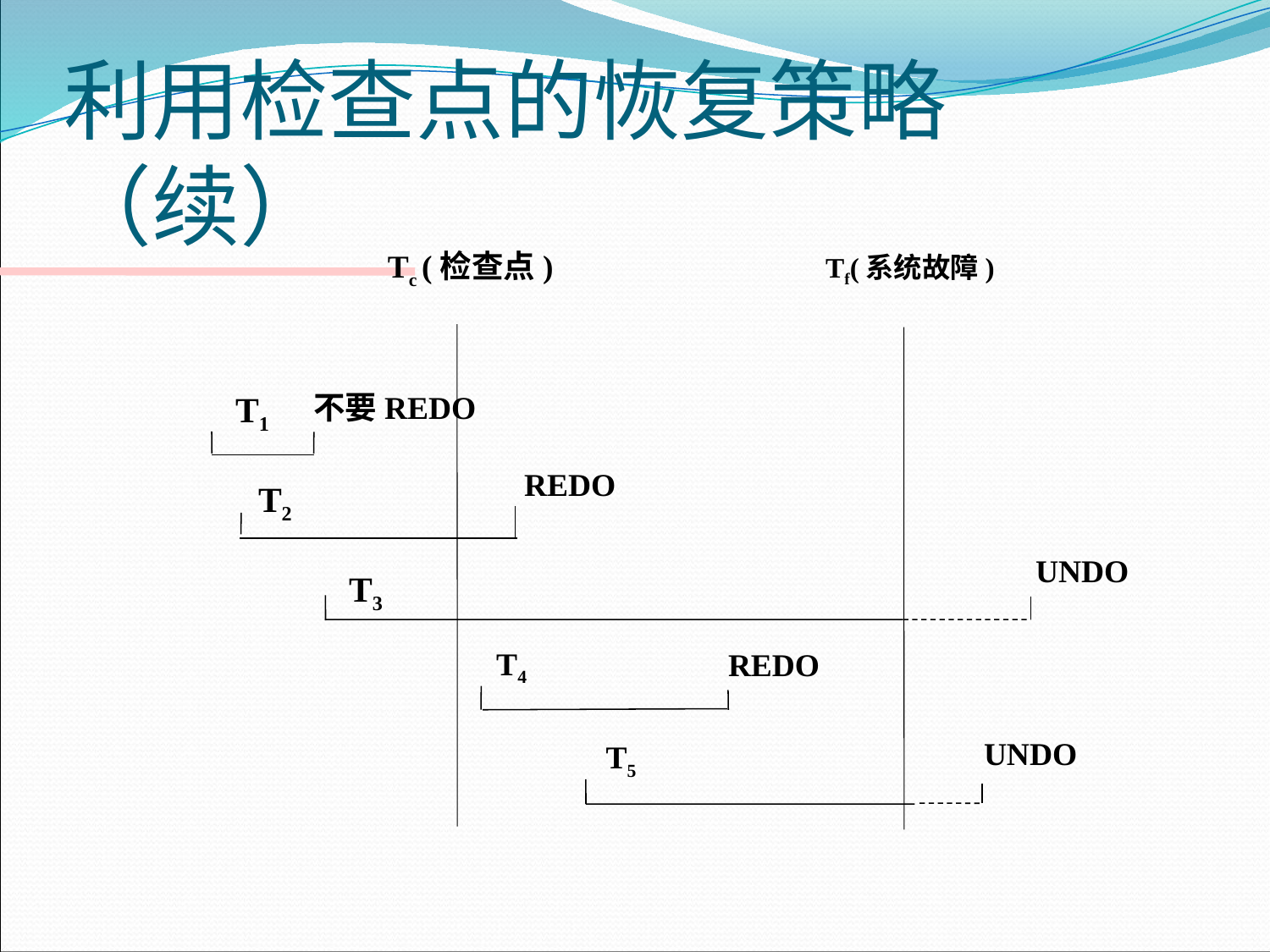

# 利用检查点的恢复策略（续）
Tc (检查点)
Tf(系统故障)

T1
不要REDO

 REDO
T2

UNDO
T3

T4

 REDO

UNDO
T5

966